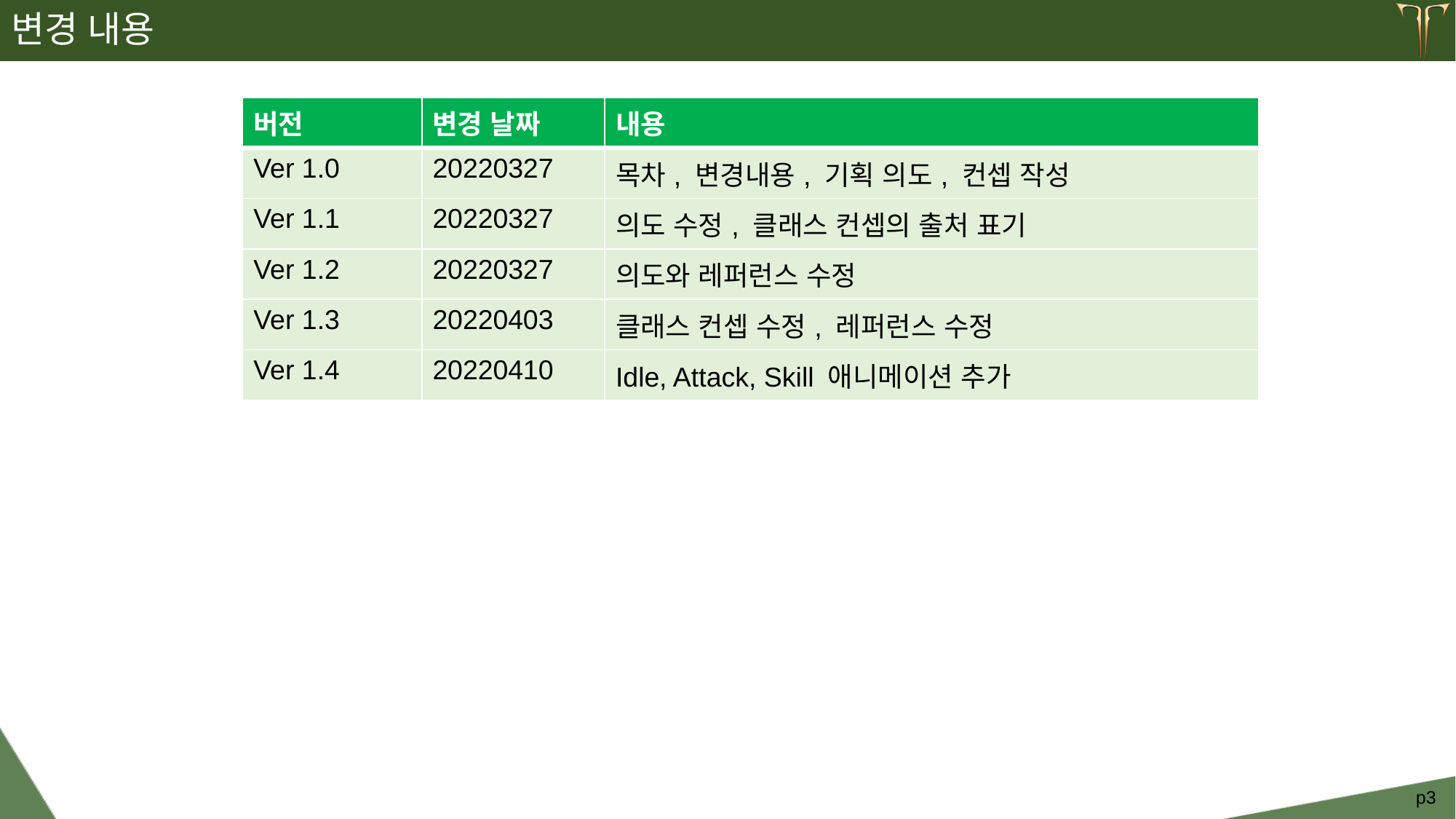

# 변경 내용
| 버전 | 변경 날짜 | 내용 |
| --- | --- | --- |
| Ver 1.0 | 20220327 | 목차, 변경내용, 기획 의도, 컨셉 작성 |
| Ver 1.1 | 20220327 | 의도 수정, 클래스 컨셉의 출처 표기 |
| Ver 1.2 | 20220327 | 의도와 레퍼런스 수정 |
| Ver 1.3 | 20220403 | 클래스 컨셉 수정, 레퍼런스 수정 |
| Ver 1.4 | 20220410 | Idle, Attack, Skill 애니메이션 추가 |